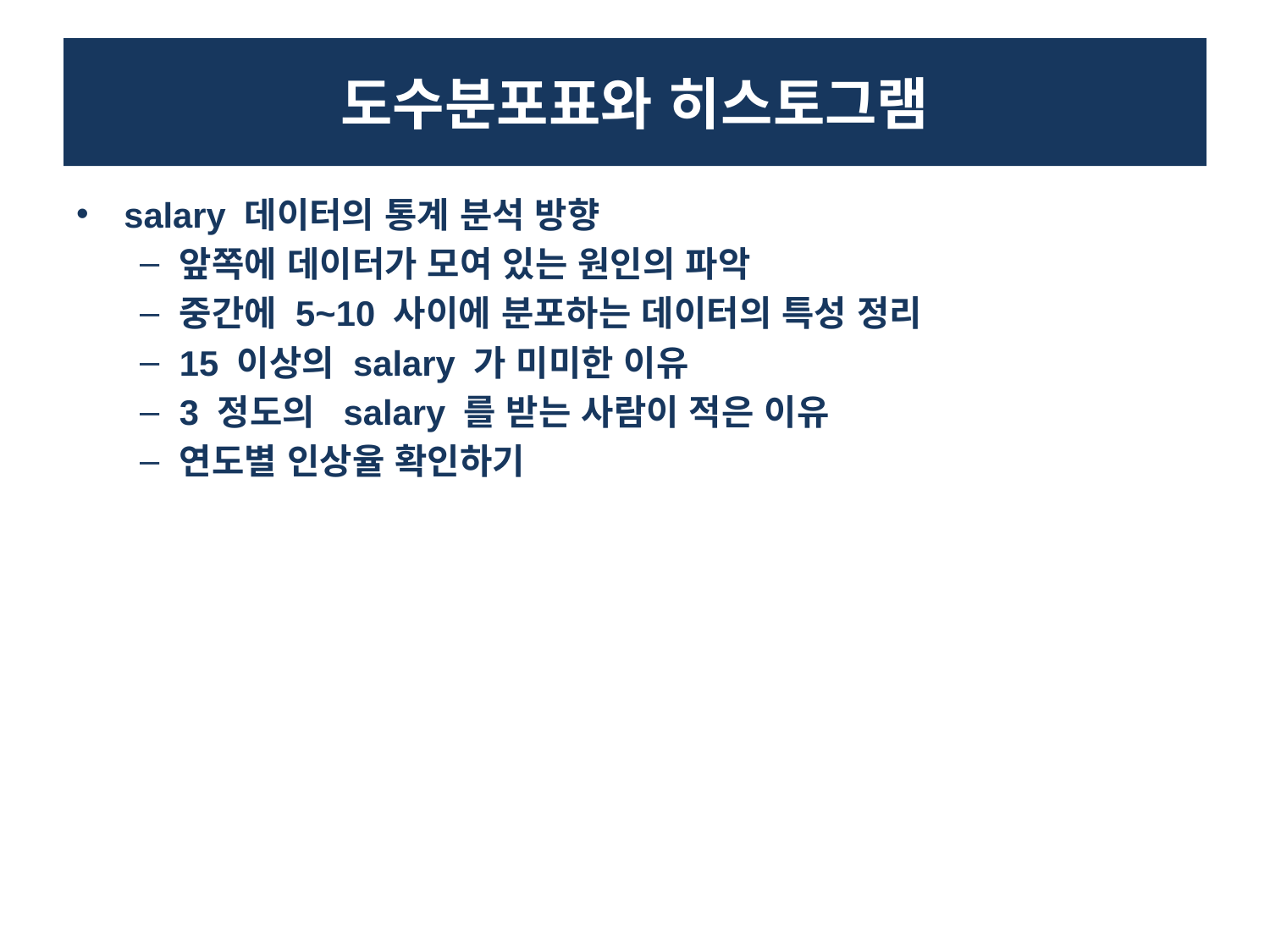

# 도수분포표와 히스토그램
salary 데이터의 통계 분석 방향
앞쪽에 데이터가 모여 있는 원인의 파악
중간에 5~10 사이에 분포하는 데이터의 특성 정리
15 이상의 salary 가 미미한 이유
3 정도의  salary 를 받는 사람이 적은 이유
연도별 인상율 확인하기